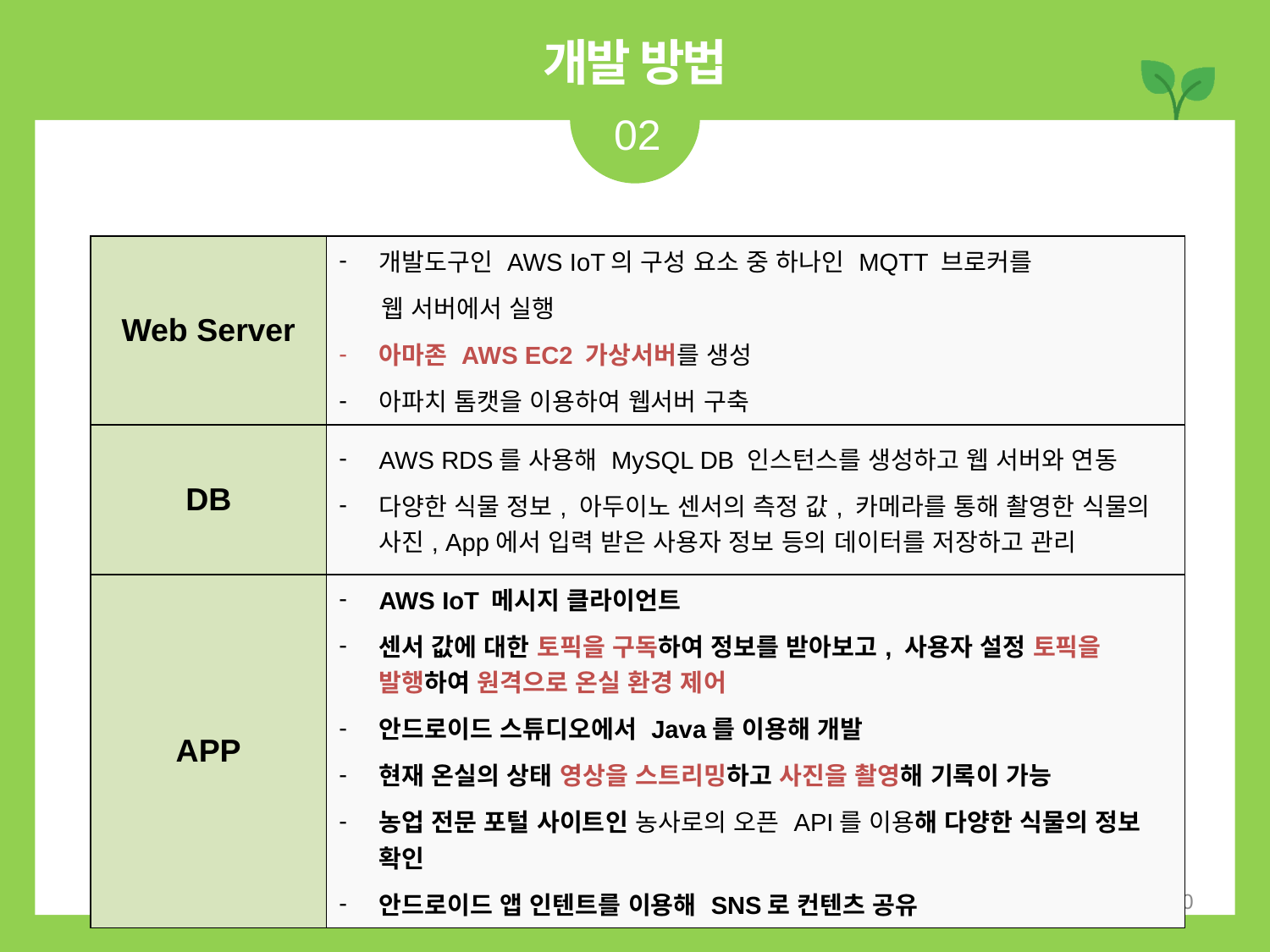

개발 방법

02

| Web Server | 개발도구인 AWS IoT의 구성 요소 중 하나인 MQTT 브로커를 웹 서버에서 실행 아마존 AWS EC2 가상서버를 생성 아파치 톰캣을 이용하여 웹서버 구축 |
| --- | --- |
| DB | AWS RDS를 사용해 MySQL DB 인스턴스를 생성하고 웹 서버와 연동 다양한 식물 정보, 아두이노 센서의 측정 값, 카메라를 통해 촬영한 식물의 사진, App에서 입력 받은 사용자 정보 등의 데이터를 저장하고 관리 |
| APP | AWS IoT 메시지 클라이언트 센서 값에 대한 토픽을 구독하여 정보를 받아보고, 사용자 설정 토픽을 발행하여 원격으로 온실 환경 제어 안드로이드 스튜디오에서 Java를 이용해 개발 현재 온실의 상태 영상을 스트리밍하고 사진을 촬영해 기록이 가능 농업 전문 포털 사이트인 농사로의 오픈 API를 이용해 다양한 식물의 정보 확인 안드로이드 앱 인텐트를 이용해 SNS로 컨텐츠 공유 |
20